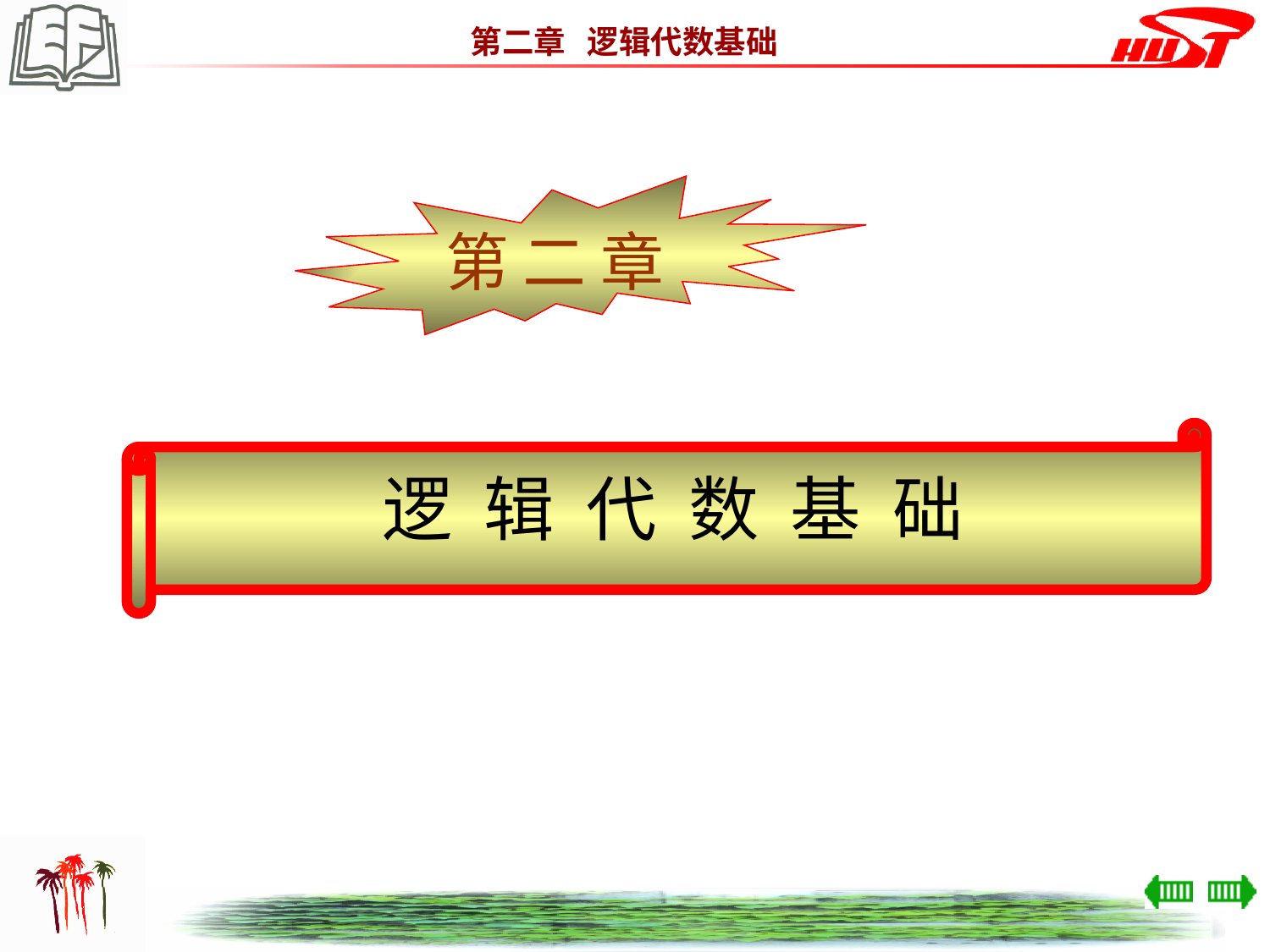

第 二 章

逻  辑  代  数  基  础